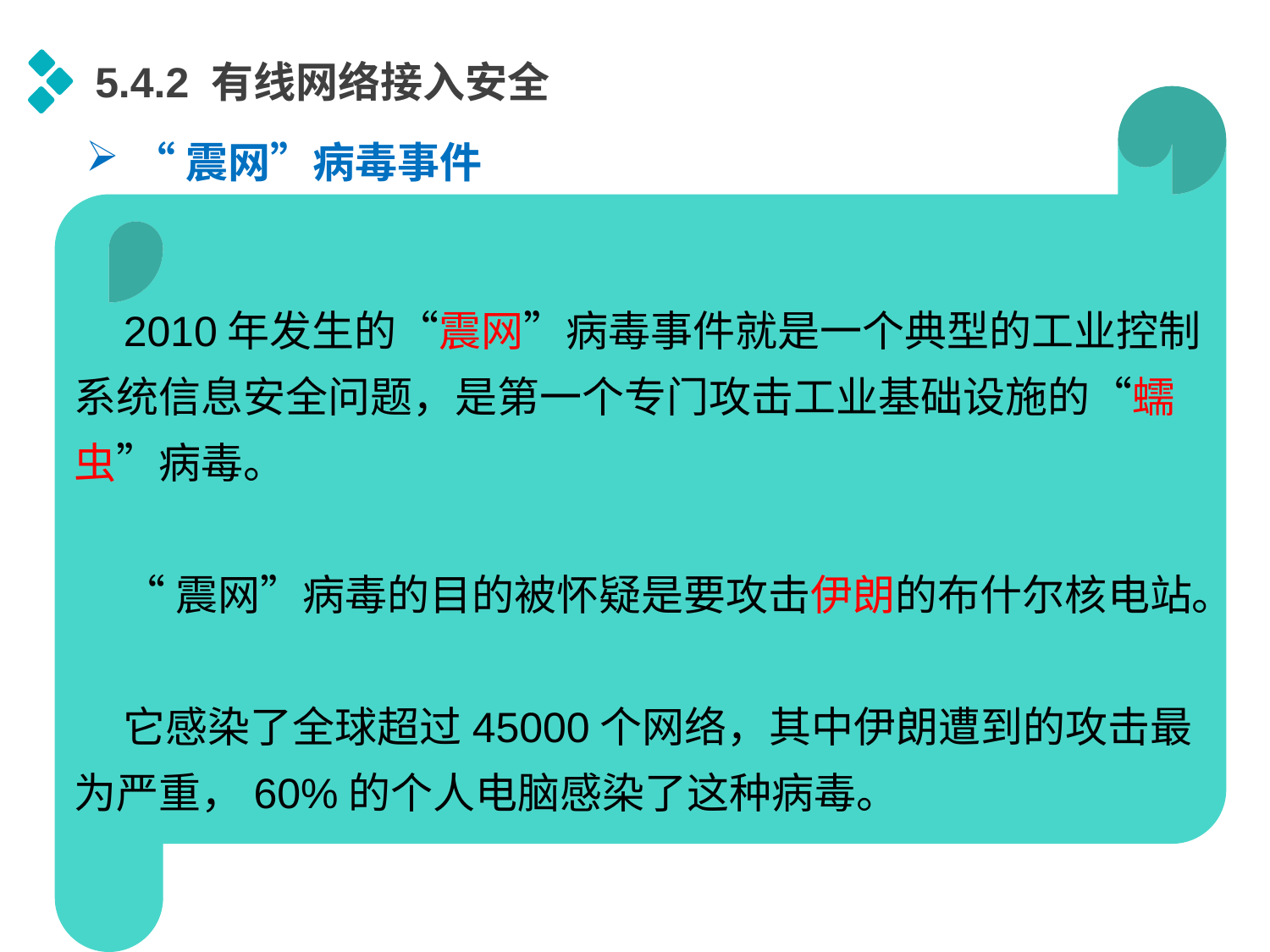

5.4.2 有线网络接入安全

“震网”病毒事件
2010年发生的“震网”病毒事件就是一个典型的工业控制系统信息安全问题，是第一个专门攻击工业基础设施的“蠕虫”病毒。

“震网”病毒的目的被怀疑是要攻击伊朗的布什尔核电站。

它感染了全球超过45000个网络，其中伊朗遭到的攻击最为严重，60%的个人电脑感染了这种病毒。